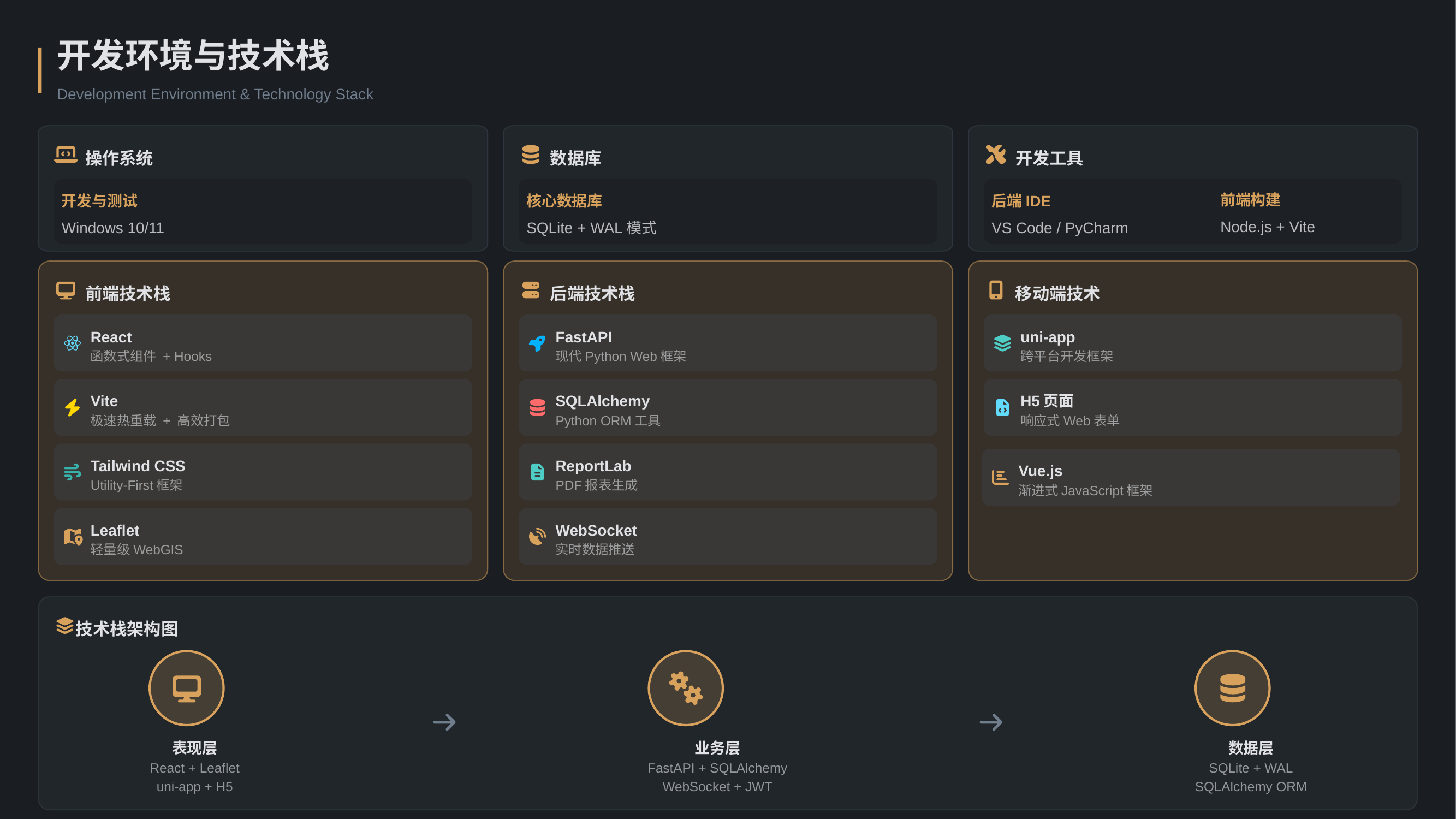

开发环境与技术栈

Development Environment & Technology Stack

操作系统
数据库
开发工具

前端构建
开发与测试
核心数据库
后端IDE
Node.js + Vite
Windows 10/11
SQLite + WAL模式
VS Code / PyCharm

前端技术栈
后端技术栈
移动端技术

React
FastAPI
uni-app

函数式组件 + Hooks
现代Python Web框架
跨平台开发框架

Vite
SQLAlchemy
H5页面

极速热重载 + 高效打包
Python ORM工具
响应式Web表单

Tailwind CSS
ReportLab
Vue.js

Utility-First框架
PDF报表生成
渐进式JavaScript框架

Leaflet
WebSocket

轻量级WebGIS
实时数据推送

技术栈架构图

表现层
业务层
数据层
React + Leaflet
uni-app + H5
FastAPI + SQLAlchemy
WebSocket + JWT
SQLite + WAL
SQLAlchemy ORM